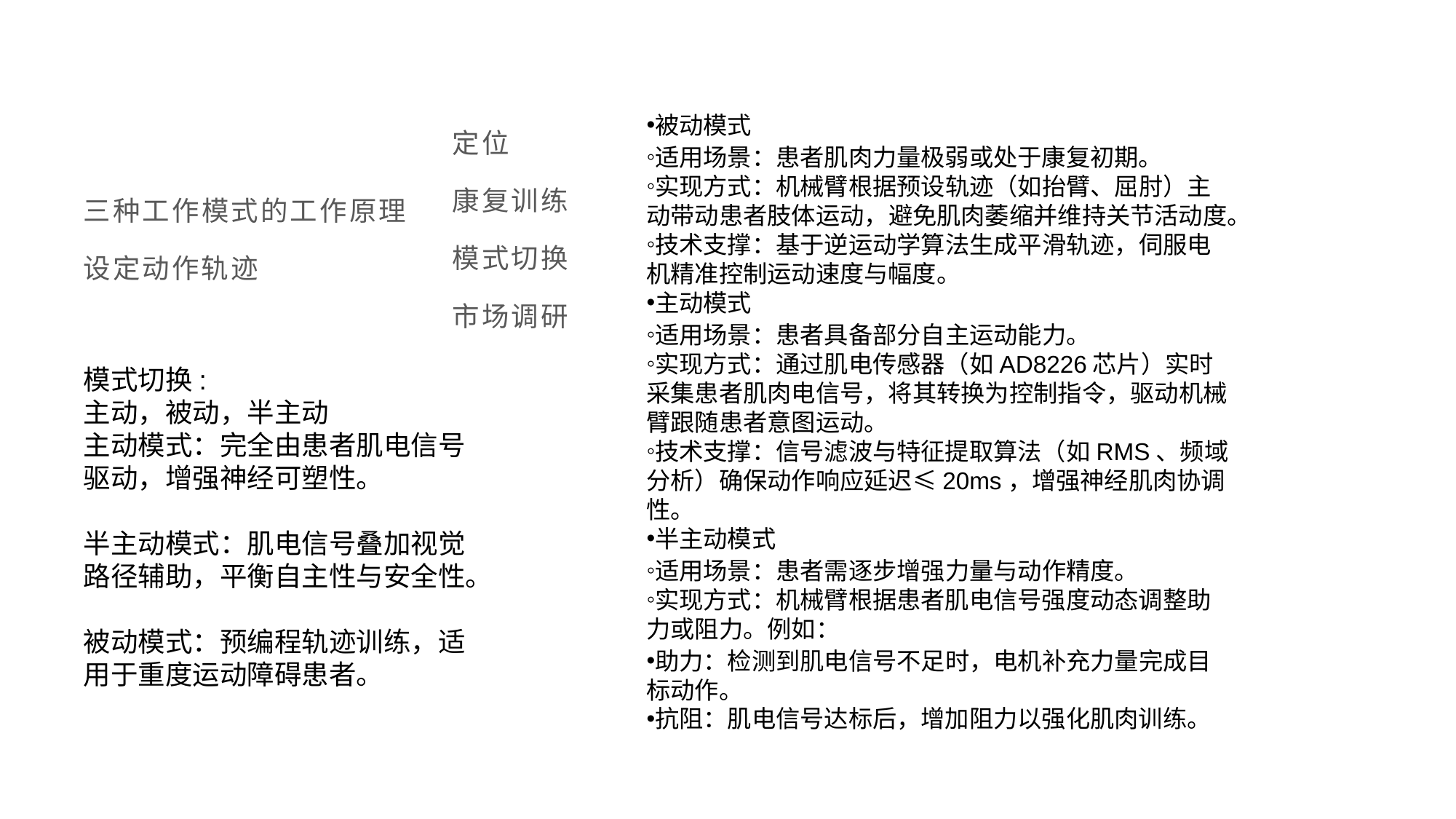

被动模式
适用场景：患者肌肉力量极弱或处于康复初期。
实现方式：机械臂根据预设轨迹（如抬臂、屈肘）主动带动患者肢体运动，避免肌肉萎缩并维持关节活动度。
技术支撑：基于逆运动学算法生成平滑轨迹，伺服电机精准控制运动速度与幅度。
主动模式
适用场景：患者具备部分自主运动能力。
实现方式：通过肌电传感器（如AD8226芯片）实时采集患者肌肉电信号，将其转换为控制指令，驱动机械臂跟随患者意图运动。
技术支撑：信号滤波与特征提取算法（如RMS、频域分析）确保动作响应延迟≤20ms，增强神经肌肉协调性。
半主动模式
适用场景：患者需逐步增强力量与动作精度。
实现方式：机械臂根据患者肌电信号强度动态调整助力或阻力。例如：
助力：检测到肌电信号不足时，电机补充力量完成目标动作。
抗阻：肌电信号达标后，增加阻力以强化肌肉训练。
定位
康复训练
模式切换
市场调研

三种工作模式的工作原理
设定动作轨迹

模式切换:
主动，被动，半主动
主动模式：完全由患者肌电信号驱动，增强神经可塑性。

半主动模式：肌电信号叠加视觉路径辅助，平衡自主性与安全性。

被动模式：预编程轨迹训练，适用于重度运动障碍患者。